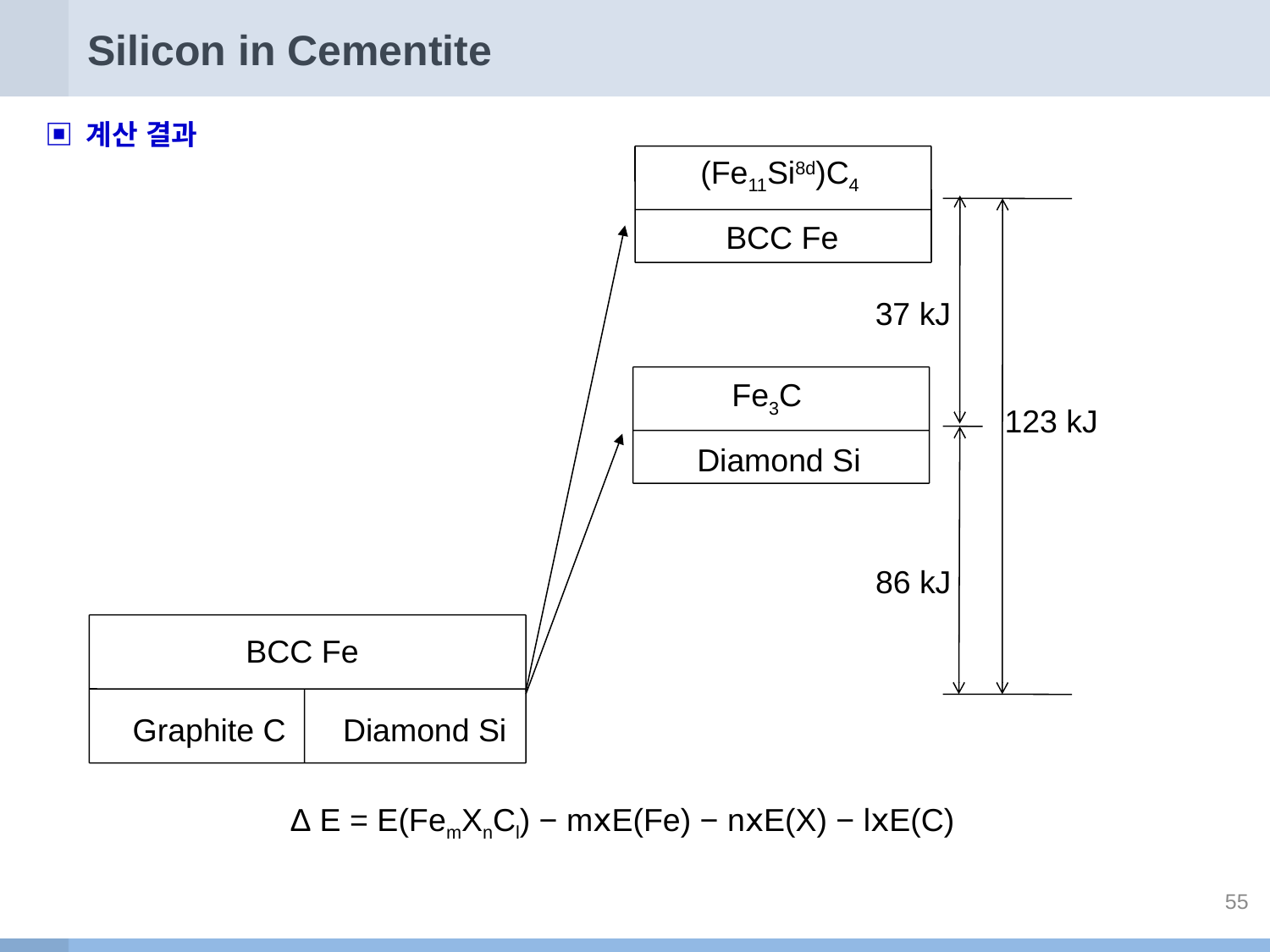

# Silicon in Cementite
▣ 계산 결과

(Fe11Si8d)C4

BCC Fe

37 kJ

Fe3C
123 kJ

Diamond Si

86 kJ

BCC Fe

Graphite C
Diamond Si

Δ E = E(FemXnCl) − mⅹE(Fe) − nⅹE(X) − lⅹE(C)
55